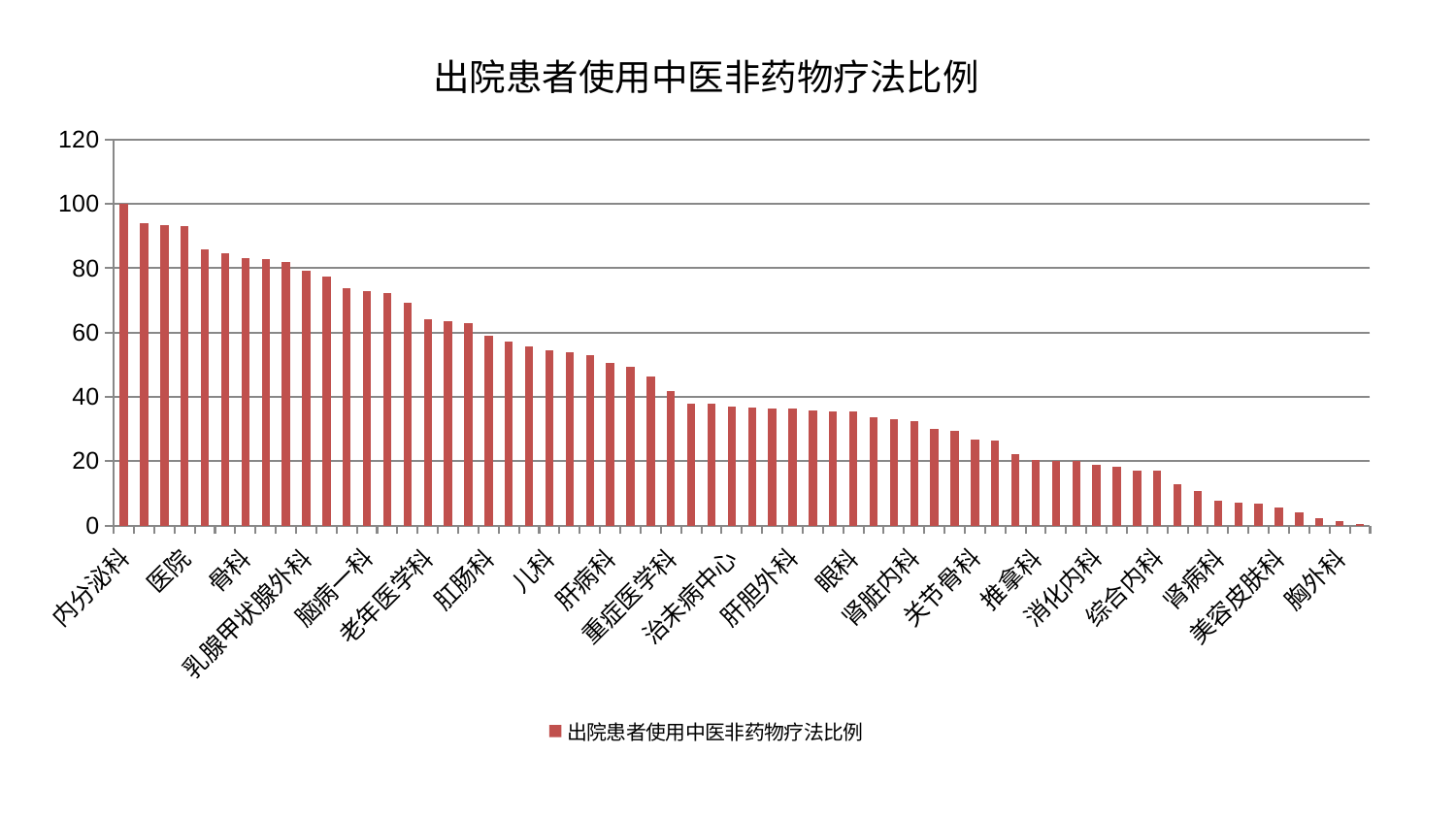

### Chart: 出院患者使用中医非药物疗法比例

| Category | 出院患者使用中医非药物疗法比例 |
|---|---|
| 内分泌科 | 100.0 |
| 心病四科 | 93.91457278316808 |
| 显微骨科 | 93.32536136137944 |
| 医院 | 92.99874842240138 |
| 东区肾病科 | 85.82127578844654 |
| 微创骨科 | 84.57481535600995 |
| 骨科 | 83.04863313499 |
| 身心医学科 | 82.80512025239544 |
| 妇科妇二科合并 | 81.909784676101 |
| 乳腺甲状腺外科 | 79.103919172992 |
| 脑病三科 | 77.40131368864404 |
| 西区重症医学科 | 73.9270591231357 |
| 脑病一科 | 73.04221527317927 |
| 呼吸内科 | 72.17505232537702 |
| 泌尿外科 | 69.40845694850974 |
| 老年医学科 | 64.24582865855608 |
| 心血管内科 | 63.48881220375731 |
| 小儿骨科 | 62.854932416644054 |
| 肛肠科 | 58.925699536304286 |
| 心病二科 | 57.24148919792024 |
| 耳鼻喉科 | 55.63961152545845 |
| 儿科 | 54.61022010110393 |
| 脊柱骨科 | 53.998668746101764 |
| 周围血管科 | 53.02608687870305 |
| 肝病科 | 50.680918823976036 |
| 神经外科 | 49.4521063409174 |
| 男科 | 46.4697434850291 |
| 重症医学科 | 41.76909216410395 |
| 产科 | 37.77789589248009 |
| 口腔科 | 37.76438693112171 |
| 治未病中心 | 37.1087263286598 |
| 妇科 | 36.70327743756948 |
| 心病一科 | 36.38581687586965 |
| 肝胆外科 | 36.262997107229126 |
| 皮肤科 | 35.89350560839236 |
| 妇二科 | 35.52691831149043 |
| 眼科 | 35.376418954475064 |
| 中医经典科 | 33.64228914687592 |
| 血液科 | 32.97263360408461 |
| 肾脏内科 | 32.47584781265612 |
| 心病三科 | 30.040406984958707 |
| 脾胃病科 | 29.530136021118416 |
| 关节骨科 | 26.777788243826848 |
| 东区重症医学科 | 26.283605462174876 |
| 脾胃科消化科合并 | 22.25302904886773 |
| 推拿科 | 20.519638735857683 |
| 风湿病科 | 20.186323994268786 |
| 普通外科 | 20.011992310494687 |
| 消化内科 | 18.79580178847035 |
| 针灸科 | 18.2732470556962 |
| 脑病二科 | 17.157794975873394 |
| 综合内科 | 17.047397081664272 |
| 中医外治中心 | 12.947520188344637 |
| 肿瘤内科 | 10.785413269484627 |
| 肾病科 | 7.822169194931298 |
| 神经内科 | 7.017882963844521 |
| 运动损伤骨科 | 6.819005192188034 |
| 美容皮肤科 | 5.722460988066843 |
| 小儿推拿科 | 4.016150930119287 |
| 康复科 | 2.315013382232892 |
| 胸外科 | 1.3479363404160087 |
| 创伤骨科 | 0.579784649437274 |
165